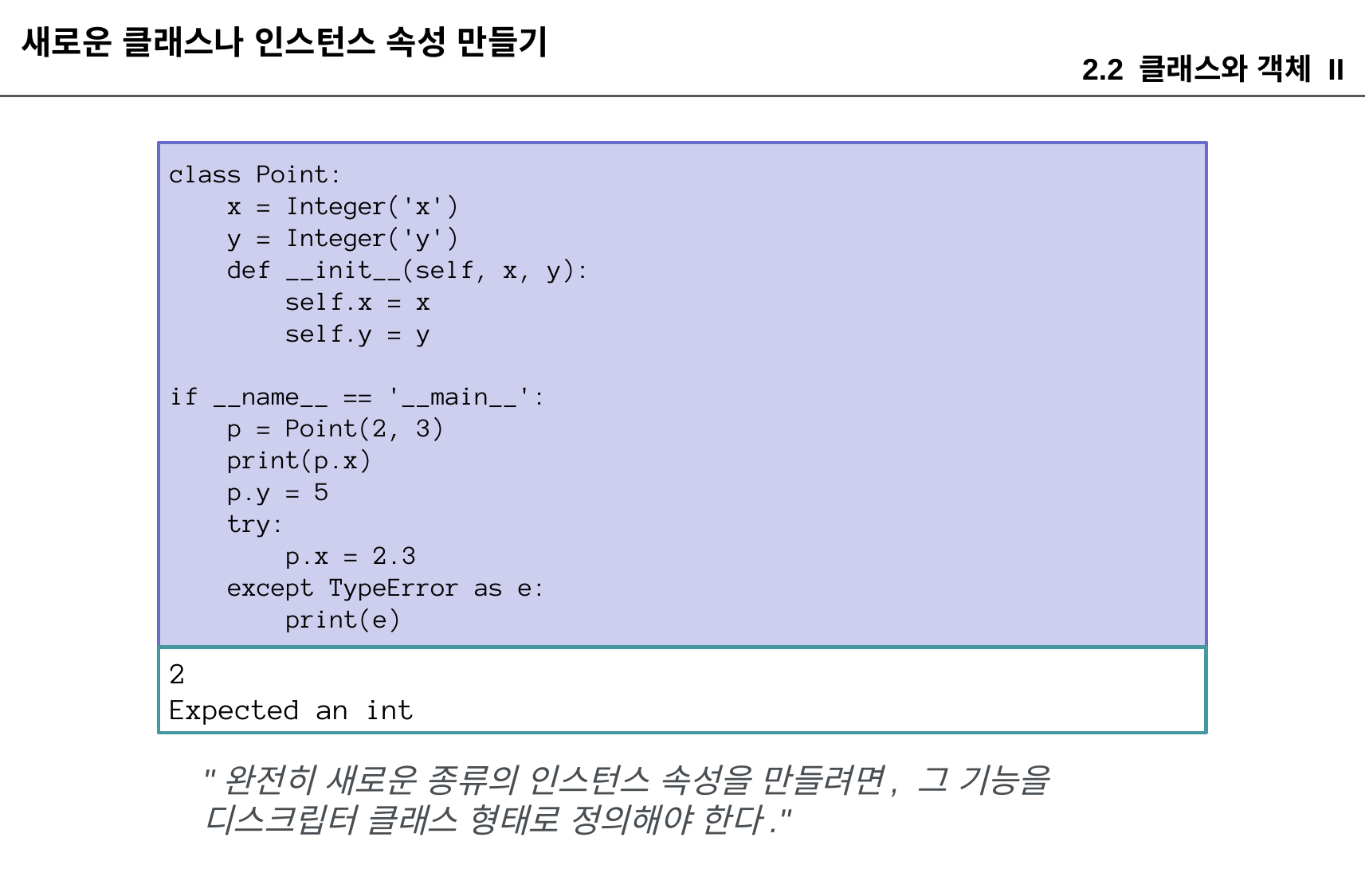

새로운 클래스나 인스턴스 속성 만들기
2.2 클래스와 객체 II
class Point:
    x = Integer('x')
    y = Integer('y')
    def __init__(self, x, y):
        self.x = x
        self.y = y

if __name__ == '__main__':
    p = Point(2, 3)
    print(p.x)
    p.y = 5
    try:
        p.x = 2.3
    except TypeError as e:
        print(e)
2
Expected an int
"완전히 새로운 종류의 인스턴스 속성을 만들려면, 그 기능을 디스크립터 클래스 형태로 정의해야 한다."